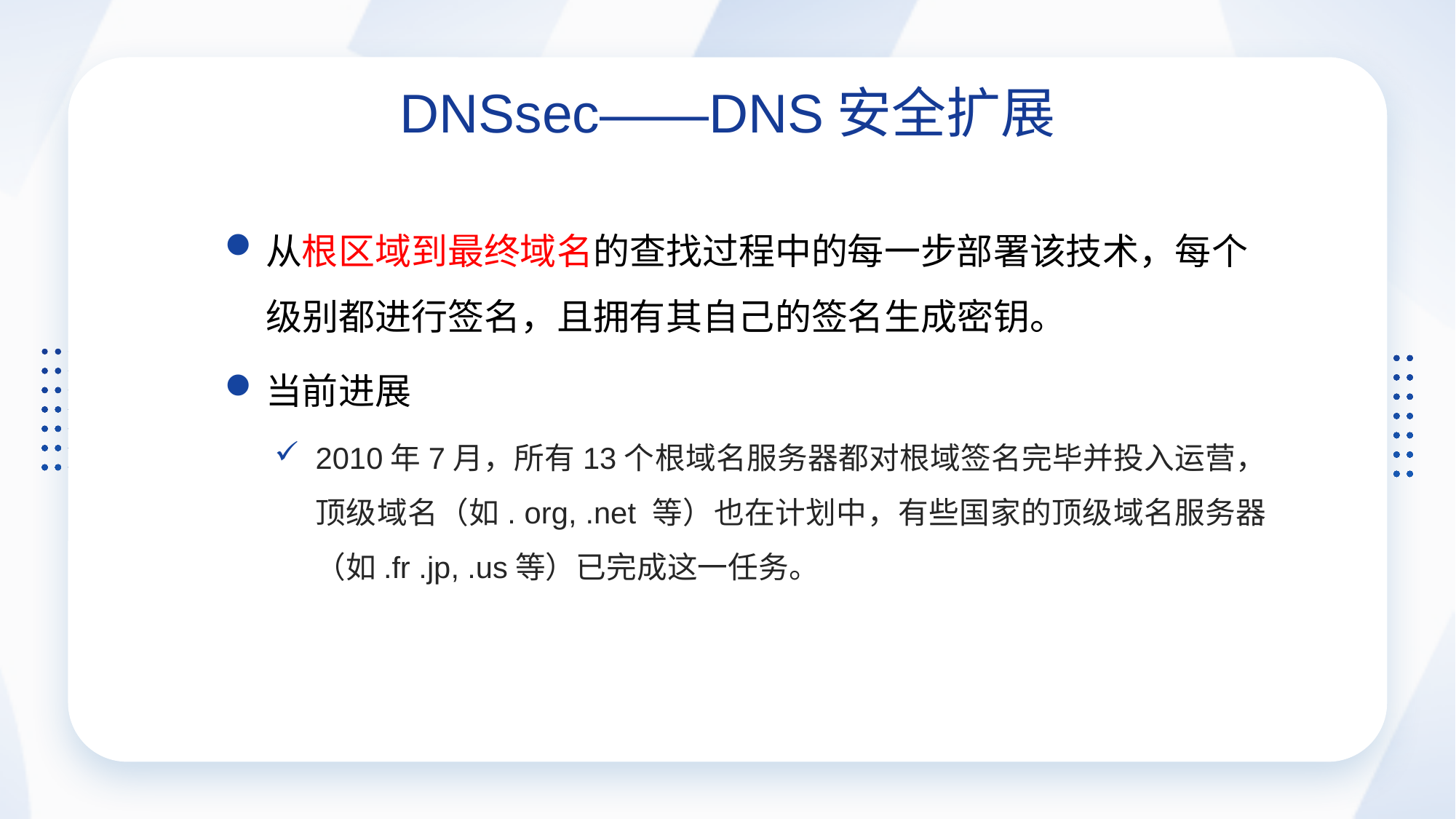

DNSsec——DNS安全扩展
从根区域到最终域名的查找过程中的每一步部署该技术，每个级别都进行签名，且拥有其自己的签名生成密钥。
当前进展
2010年7月，所有13个根域名服务器都对根域签名完毕并投入运营，顶级域名（如. org, .net 等）也在计划中，有些国家的顶级域名服务器（如.fr .jp, .us等）已完成这一任务。